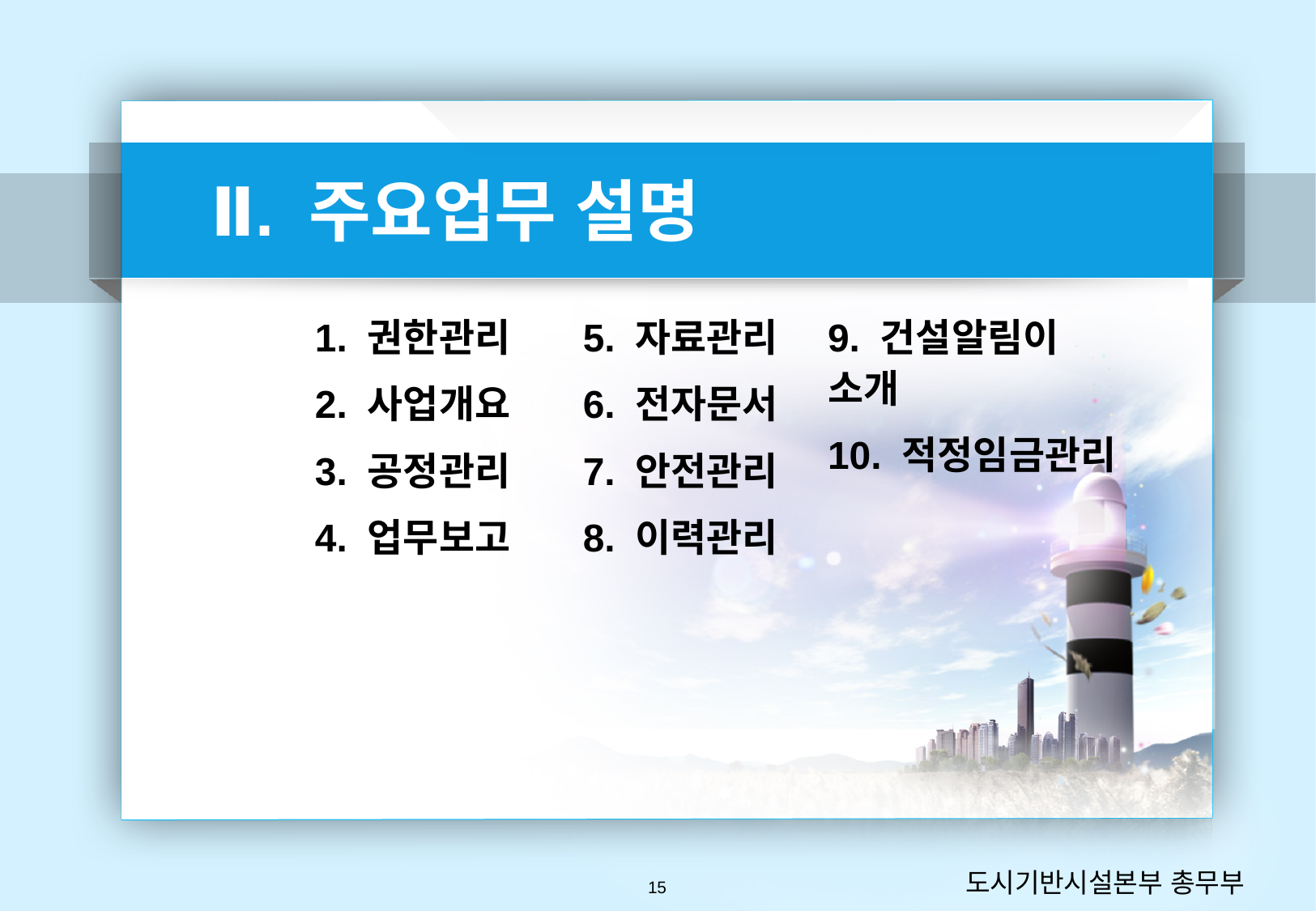

Ⅱ. 주요업무 설명
1. 권한관리
2. 사업개요
3. 공정관리
4. 업무보고
5. 자료관리
6. 전자문서
7. 안전관리
8. 이력관리
9. 건설알림이 소개
10. 적정임금관리